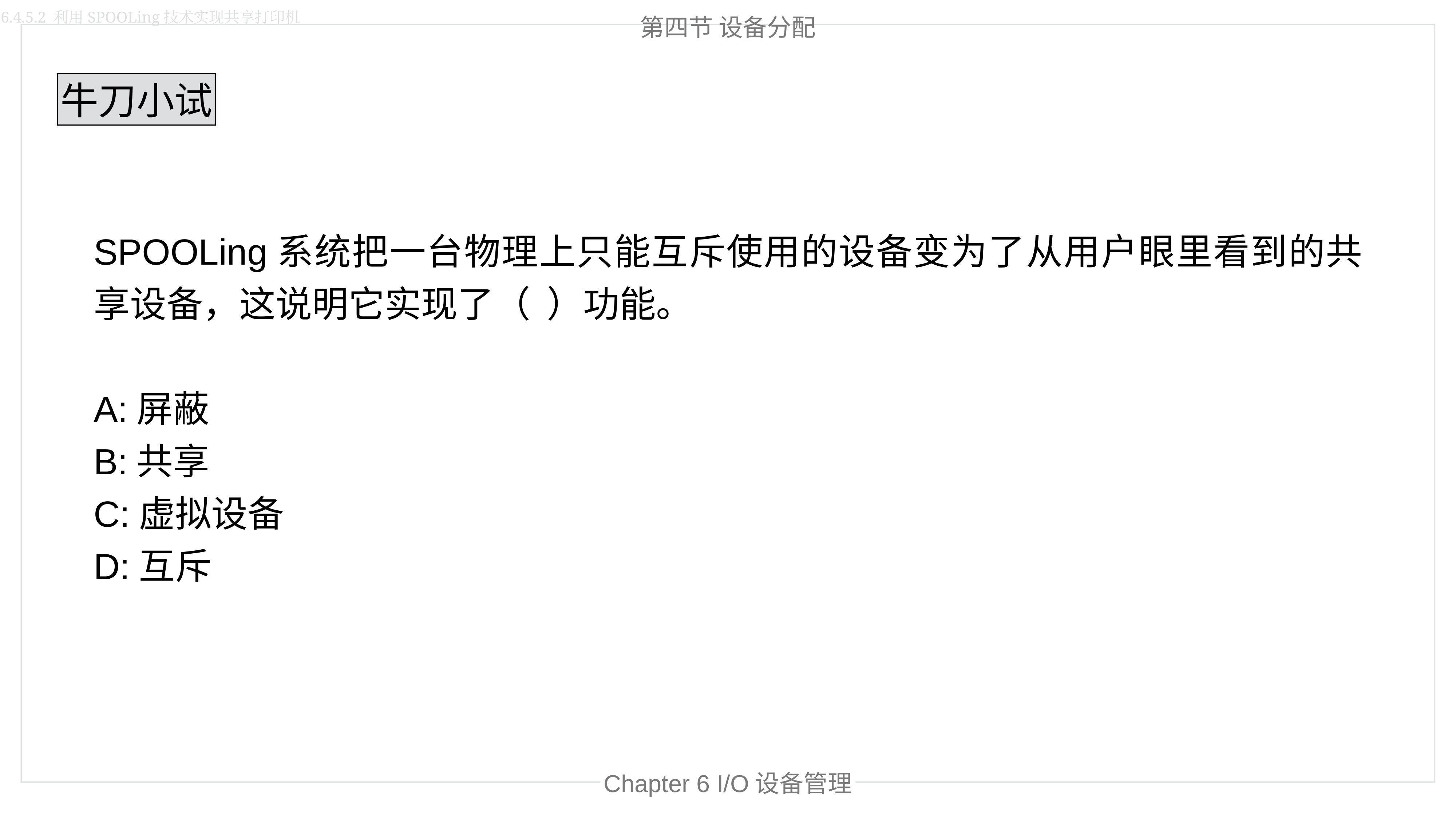

6.4.5.2 利用SPOOLing技术实现共享打印机
第四节 设备分配

牛刀小试
SPOOLing系统把一台物理上只能互斥使用的设备变为了从用户眼里看到的共享设备，这说明它实现了（  ）功能。

A:屏蔽
B:共享
C:虚拟设备
D:互斥
Chapter 6 I/O设备管理